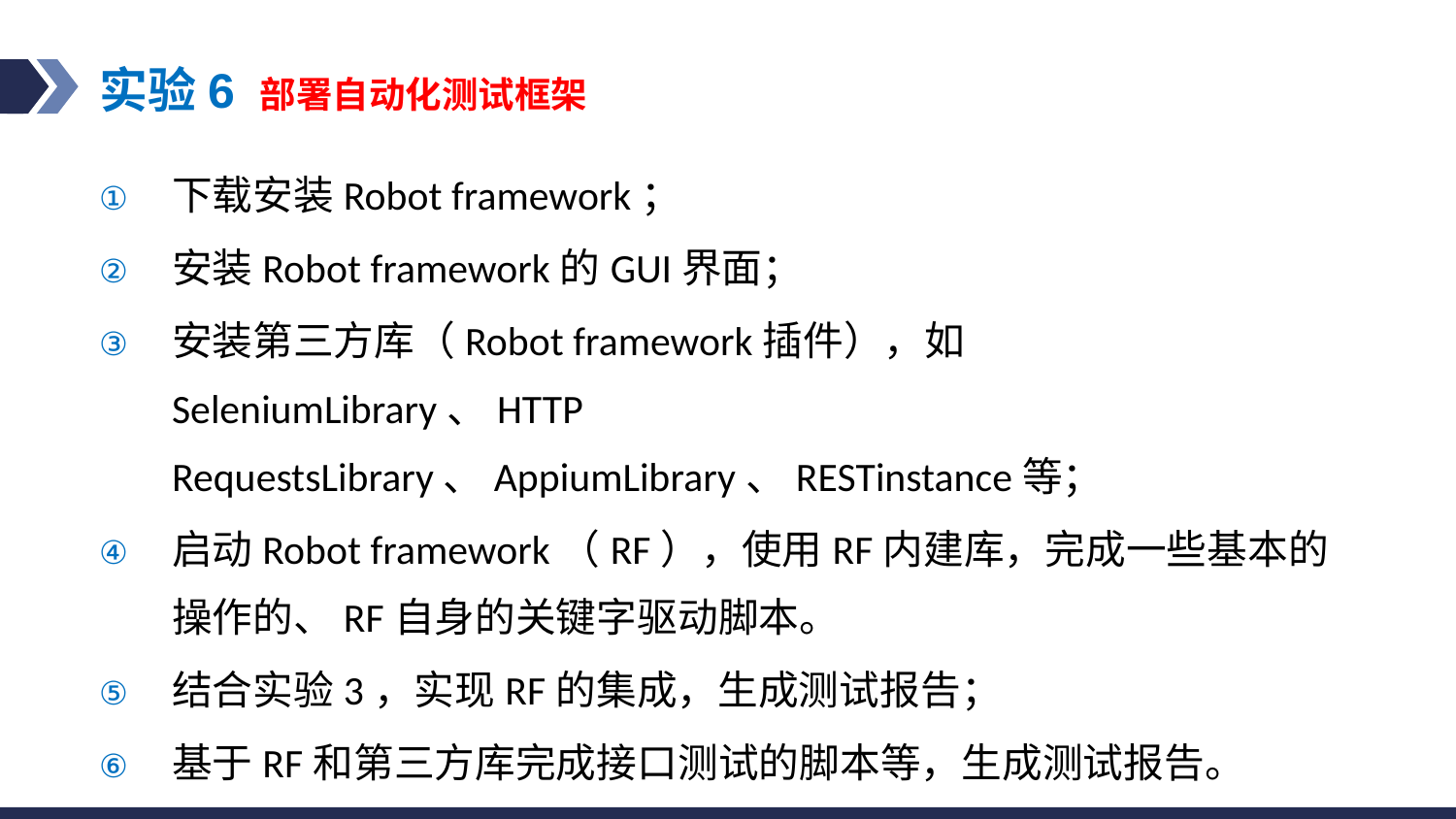

# 实验6 部署自动化测试框架
下载安装Robot framework；
安装Robot framework的GUI界面；
安装第三方库（Robot framework插件），如SeleniumLibrary、HTTP RequestsLibrary、AppiumLibrary、RESTinstance等；
启动Robot framework（RF），使用RF内建库，完成一些基本的操作的、RF自身的关键字驱动脚本。
结合实验3，实现RF的集成，生成测试报告；
基于RF和第三方库完成接口测试的脚本等，生成测试报告。